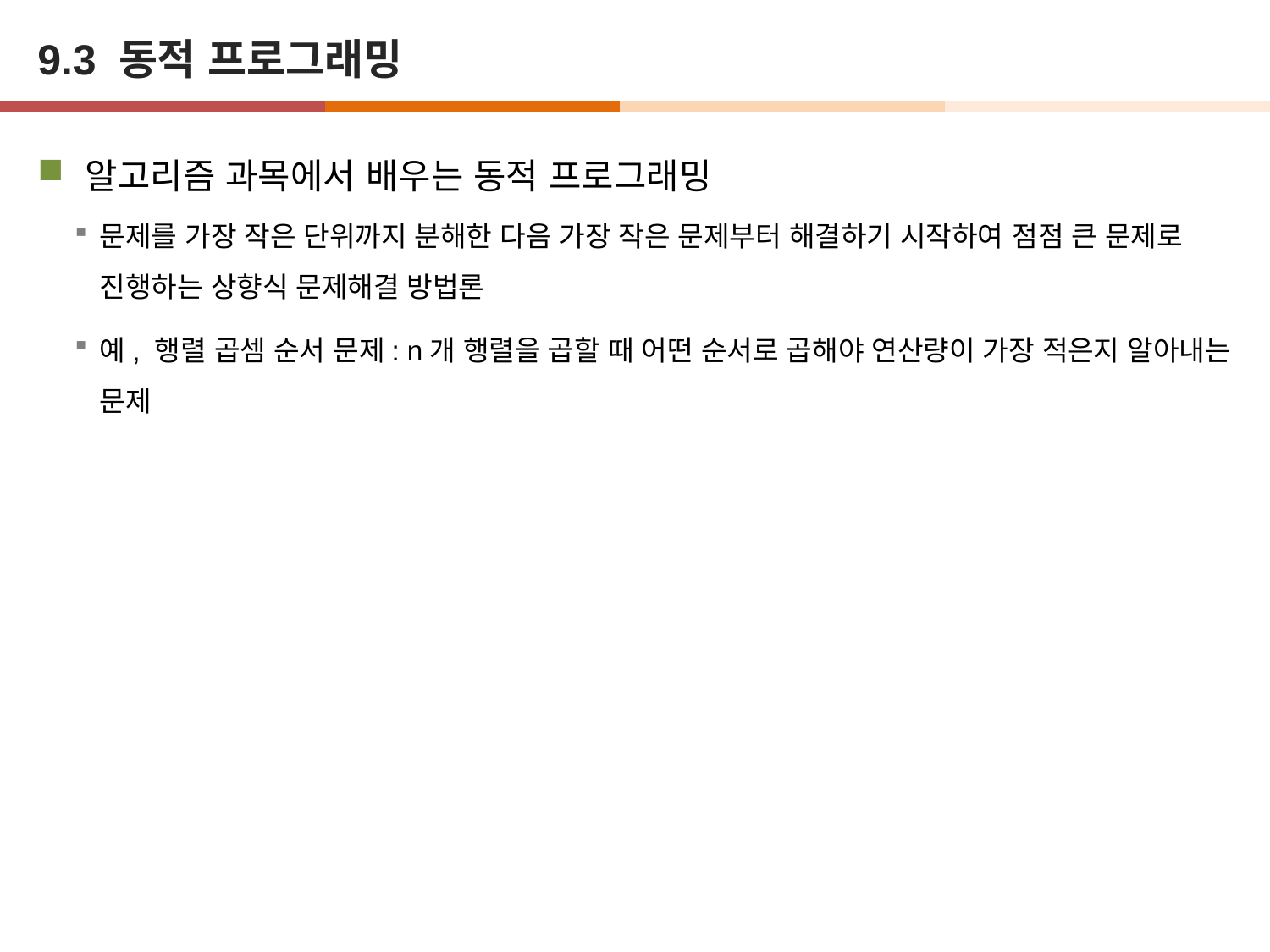

# 9.3 동적 프로그래밍
알고리즘 과목에서 배우는 동적 프로그래밍
문제를 가장 작은 단위까지 분해한 다음 가장 작은 문제부터 해결하기 시작하여 점점 큰 문제로 진행하는 상향식 문제해결 방법론
예, 행렬 곱셈 순서 문제: n개 행렬을 곱할 때 어떤 순서로 곱해야 연산량이 가장 적은지 알아내는 문제